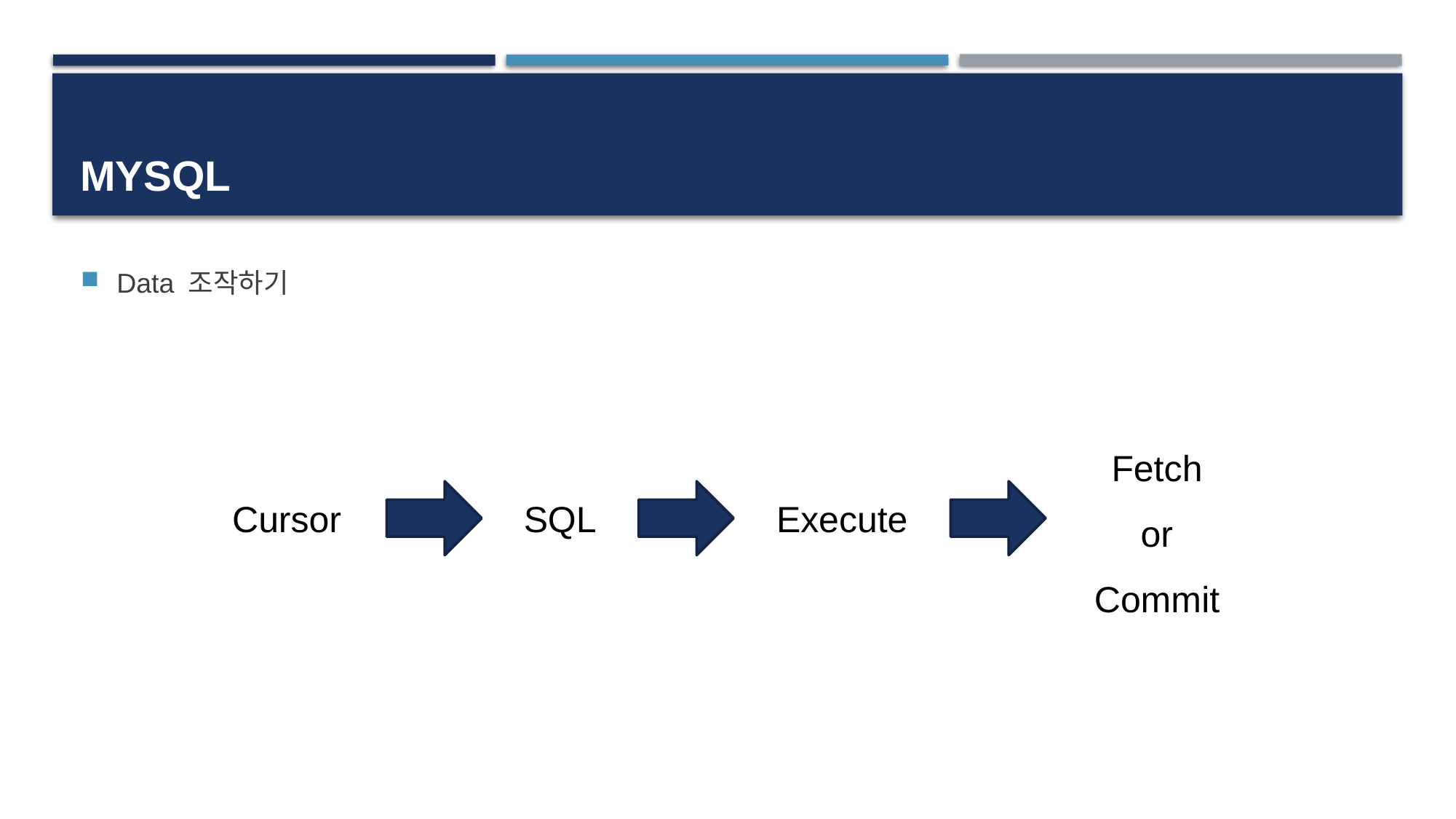

# mysql
Data 조작하기
Fetch
or
Commit

SQL
Execute
Cursor